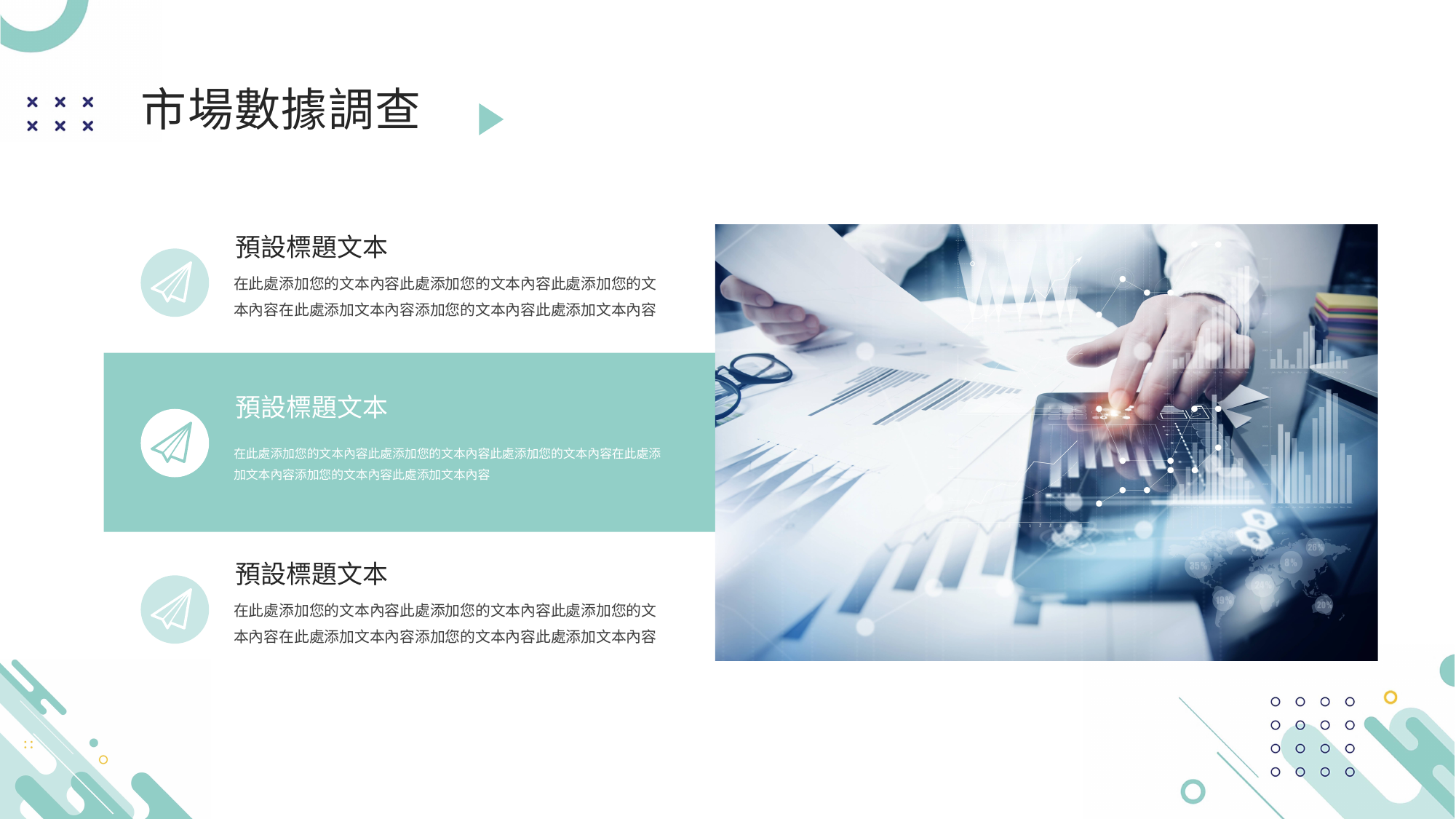

預設標題文本

在此處添加您的文本內容此處添加您的文本內容此處添加您的文本內容在此處添加文本內容添加您的文本內容此處添加文本內容

預設標題文本

在此處添加您的文本內容此處添加您的文本內容此處添加您的文本內容在此處添加文本內容添加您的文本內容此處添加文本內容
預設標題文本

在此處添加您的文本內容此處添加您的文本內容此處添加您的文本內容在此處添加文本內容添加您的文本內容此處添加文本內容